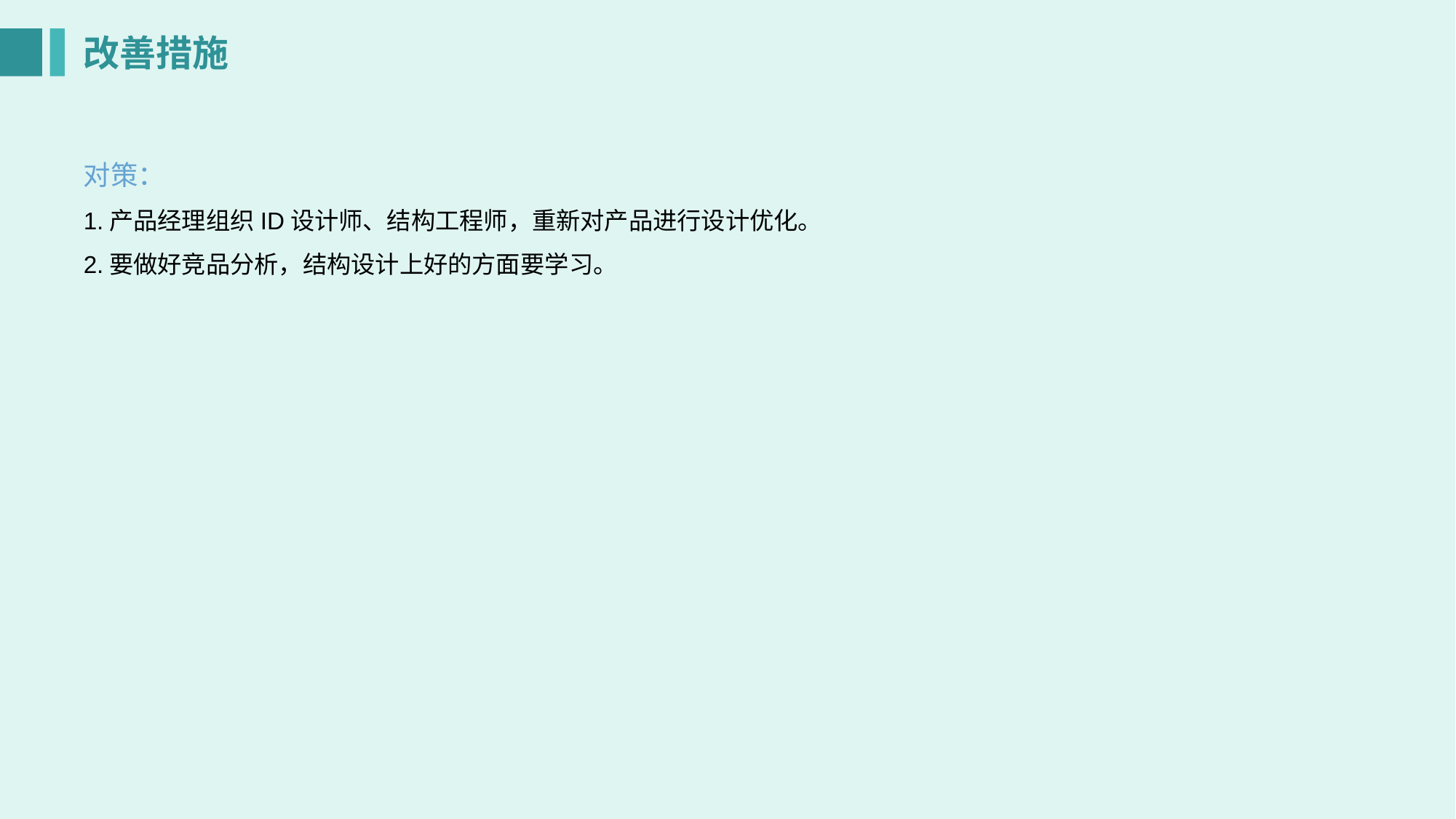

改善措施

对策：
1.产品经理组织ID设计师、结构工程师，重新对产品进行设计优化。
2.要做好竞品分析，结构设计上好的方面要学习。